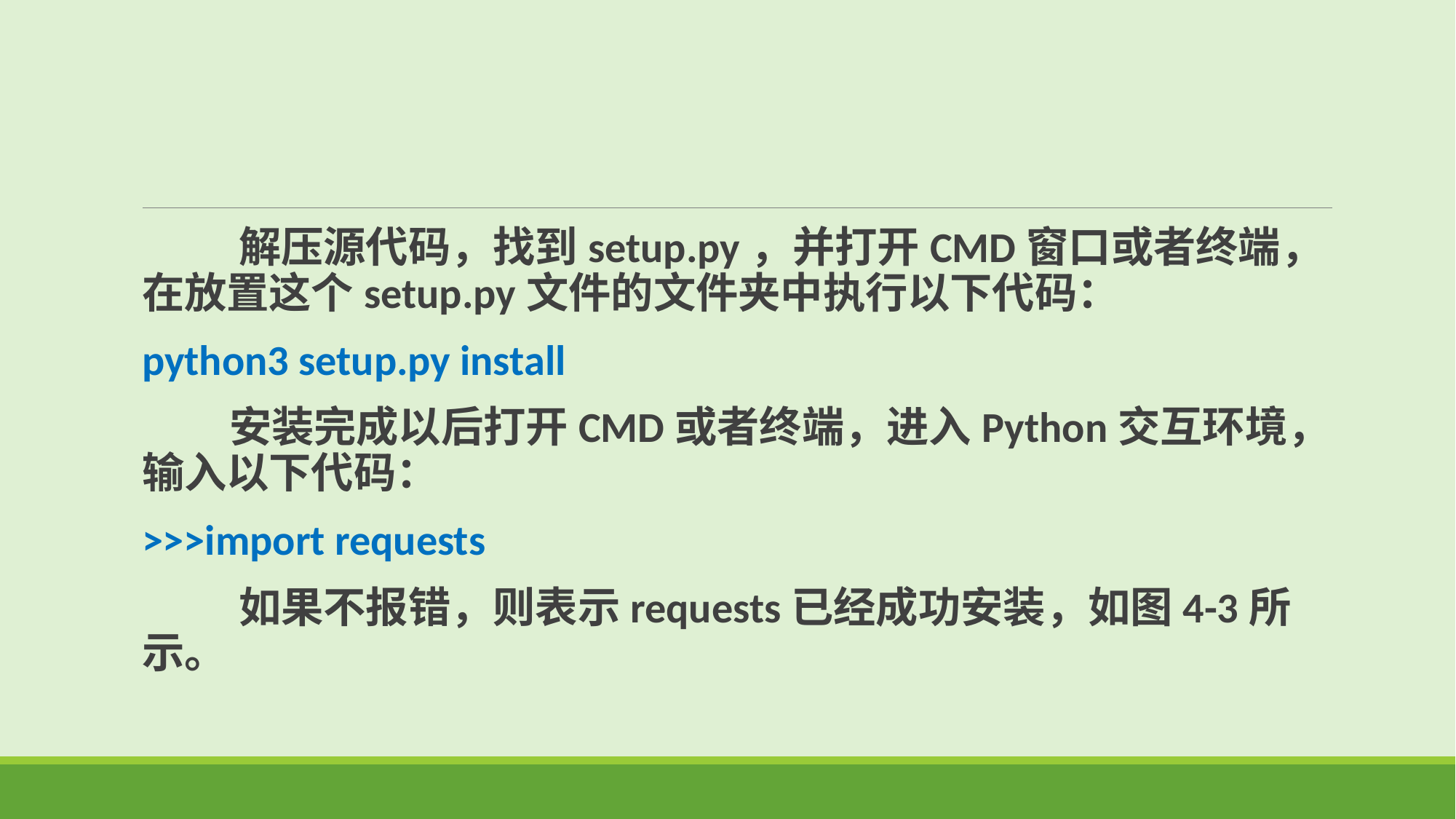

解压源代码，找到setup.py，并打开CMD窗口或者终端，在放置这个setup.py文件的文件夹中执行以下代码：
python3 setup.py install
        安装完成以后打开CMD或者终端，进入Python交互环境，输入以下代码：
>>>import requests
         如果不报错，则表示requests已经成功安装，如图4-3所示。